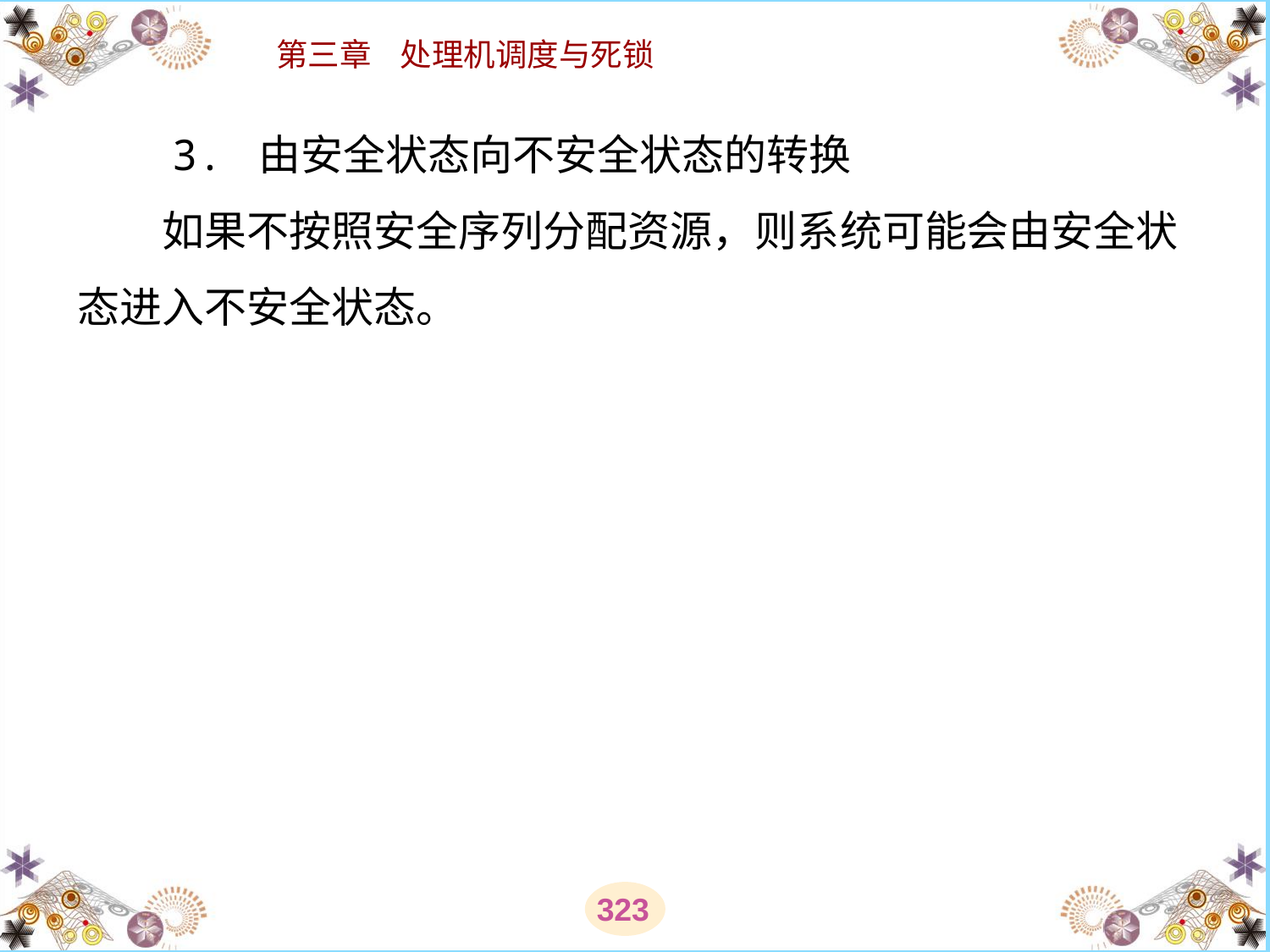

# 3. 由安全状态向不安全状态的转换 　　如果不按照安全序列分配资源，则系统可能会由安全状态进入不安全状态。